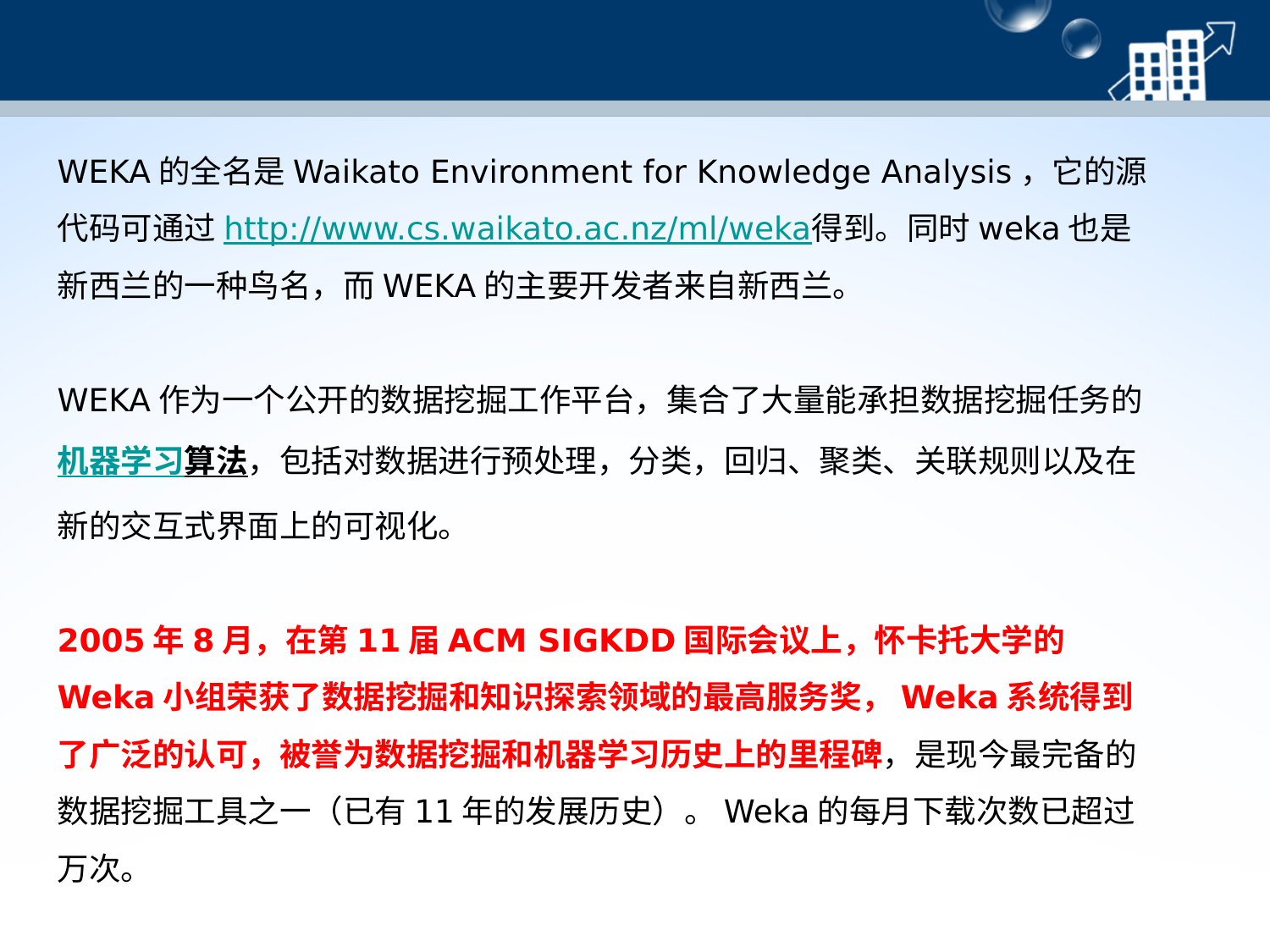

WEKA的全名是Waikato Environment for Knowledge Analysis，它的源代码可通过http://www.cs.waikato.ac.nz/ml/weka得到。同时weka也是新西兰的一种鸟名，而WEKA的主要开发者来自新西兰。
WEKA作为一个公开的数据挖掘工作平台，集合了大量能承担数据挖掘任务的机器学习算法，包括对数据进行预处理，分类，回归、聚类、关联规则以及在新的交互式界面上的可视化。
2005年8月，在第11届ACM SIGKDD国际会议上，怀卡托大学的Weka小组荣获了数据挖掘和知识探索领域的最高服务奖，Weka系统得到了广泛的认可，被誉为数据挖掘和机器学习历史上的里程碑，是现今最完备的数据挖掘工具之一（已有11年的发展历史）。Weka的每月下载次数已超过万次。